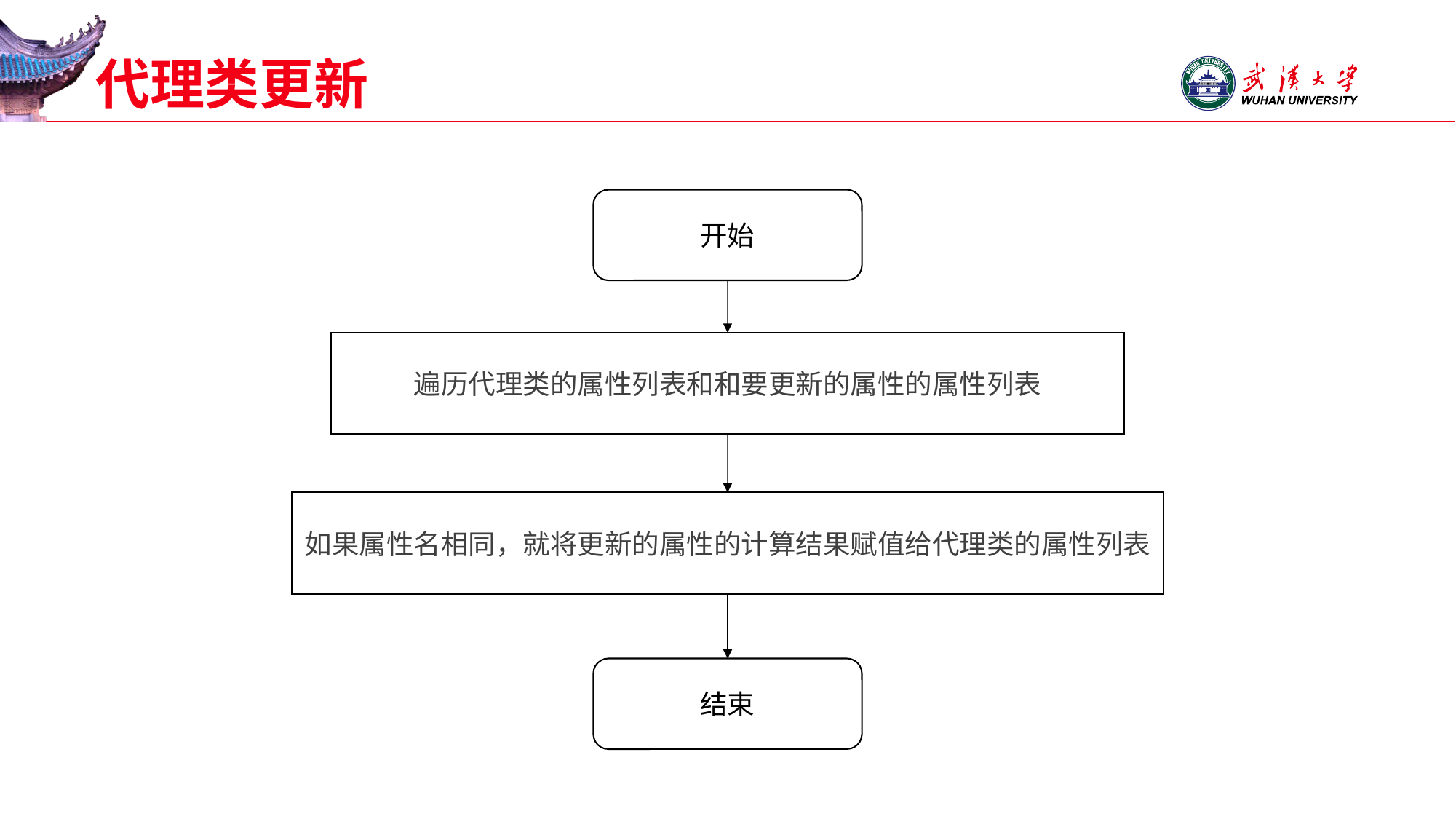

# 代理类更新
开始
遍历代理类的属性列表和和要更新的属性的属性列表
如果属性名相同，就将更新的属性的计算结果赋值给代理类的属性列表
结束